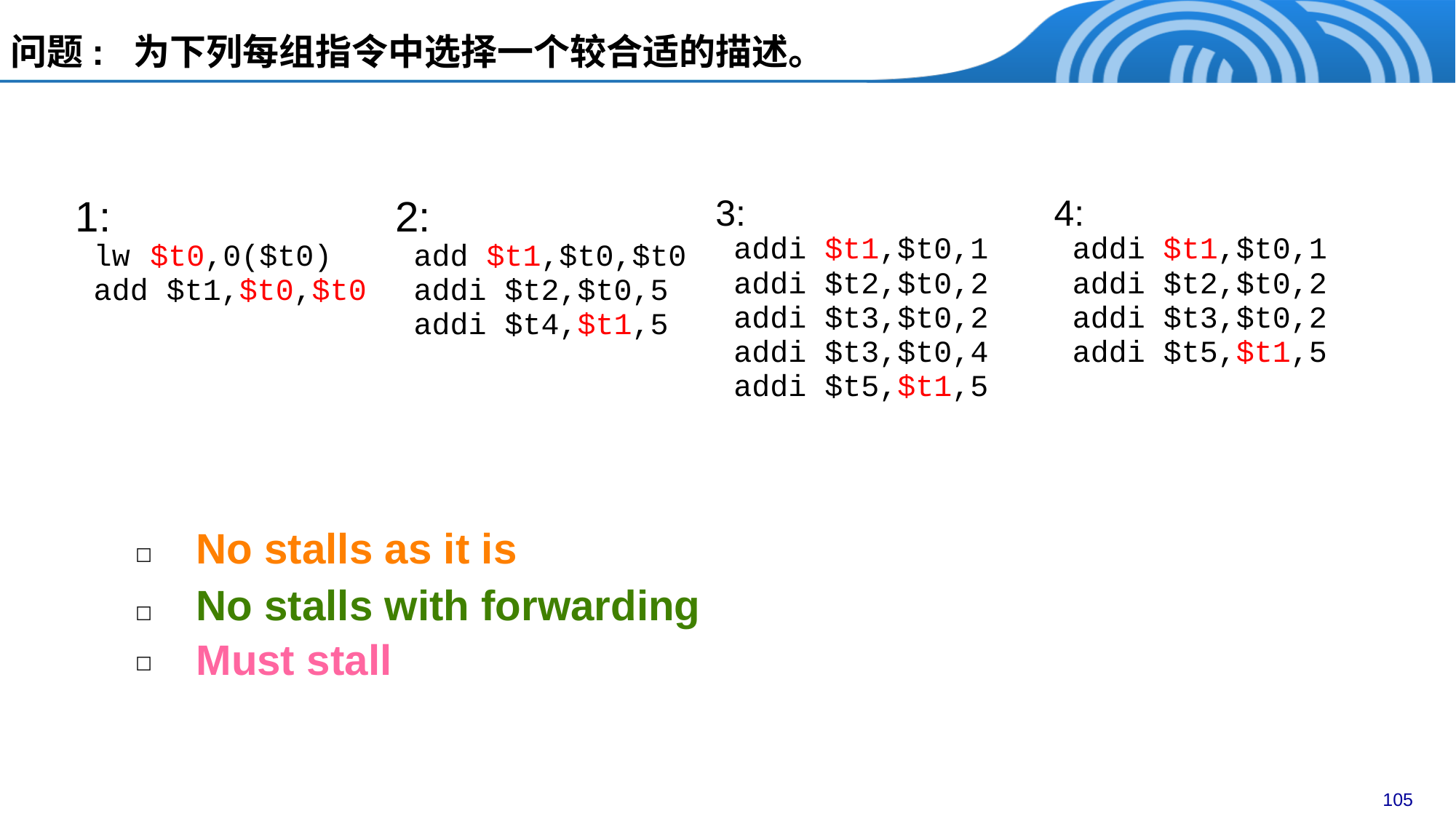

问题:  为下列每组指令中选择一个较合适的描述。
|  |  | 4: addi $t1,$t0,1 addi $t2,$t0,2 addi $t3,$t0,2 addi $t5,$t1,5 |
| --- | --- | --- |
| 1: lw $t0,0($t0) add $t1,$t0,$t0 | 2: add $t1,$t0,$t0 addi $t2,$t0,5 addi $t4,$t1,5 | 3: addi $t1,$t0,1 addi $t2,$t0,2 addi $t3,$t0,2 addi $t3,$t0,4 addi $t5,$t1,5 |
| --- | --- | --- |
No stalls as it is
☐
No stalls with forwarding
☐
Must stall
☐